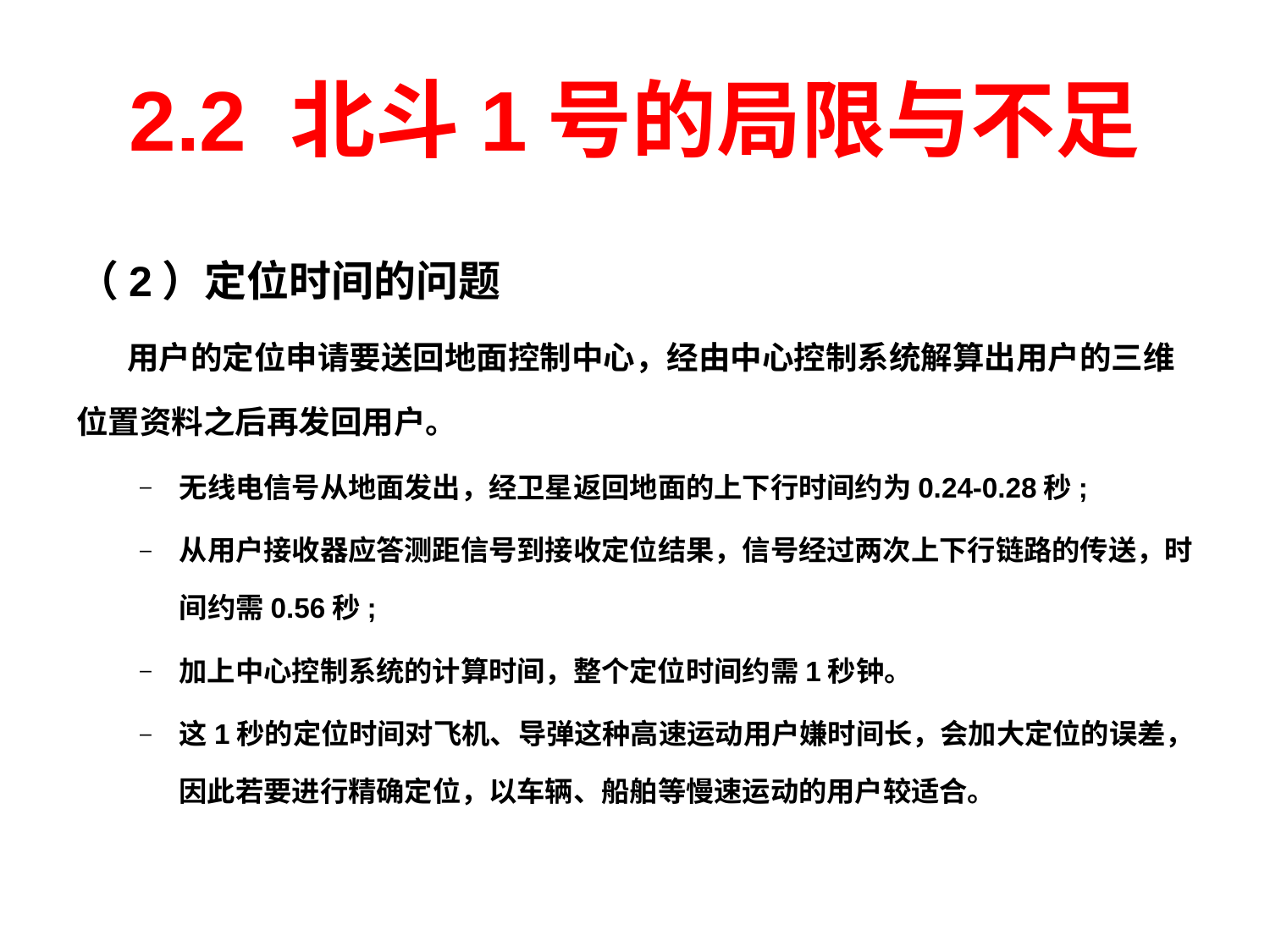

# 2.2 北斗1号的局限与不足

（2）定位时间的问题
      用户的定位申请要送回地面控制中心，经由中心控制系统解算出用户的三维位置资料之后再发回用户。
无线电信号从地面发出，经卫星返回地面的上下行时间约为0.24-0.28秒;
从用户接收器应答测距信号到接收定位结果，信号经过两次上下行链路的传送，时间约需0.56秒;
加上中心控制系统的计算时间，整个定位时间约需1秒钟。
这1秒的定位时间对飞机、导弹这种高速运动用户嫌时间长，会加大定位的误差，因此若要进行精确定位，以车辆、船舶等慢速运动的用户较适合。